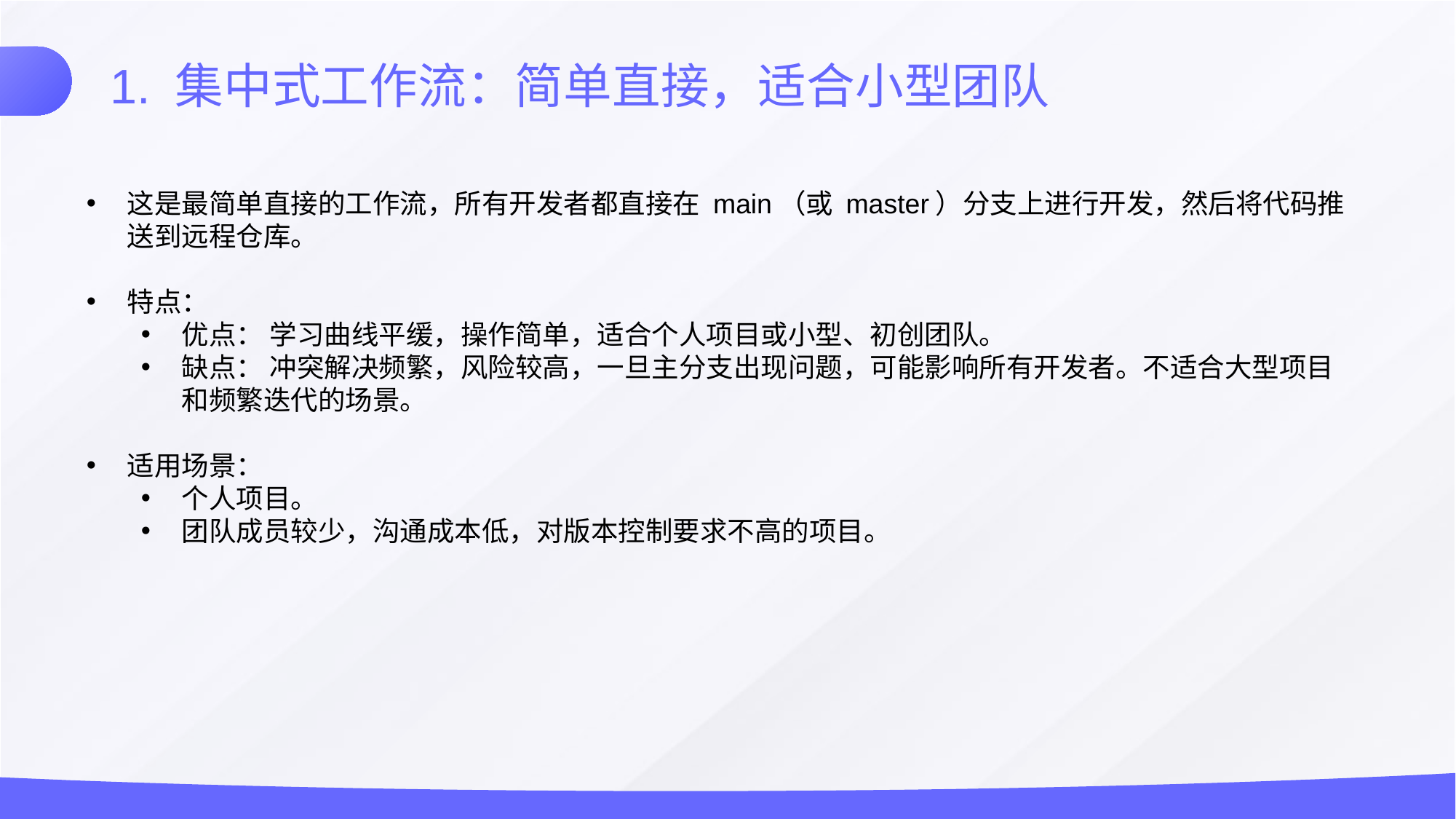

1. 集中式工作流：简单直接，适合小型团队
这是最简单直接的工作流，所有开发者都直接在 main（或 master）分支上进行开发，然后将代码推送到远程仓库。

特点：
优点： 学习曲线平缓，操作简单，适合个人项目或小型、初创团队。
缺点： 冲突解决频繁，风险较高，一旦主分支出现问题，可能影响所有开发者。不适合大型项目和频繁迭代的场景。

适用场景：
个人项目。
团队成员较少，沟通成本低，对版本控制要求不高的项目。